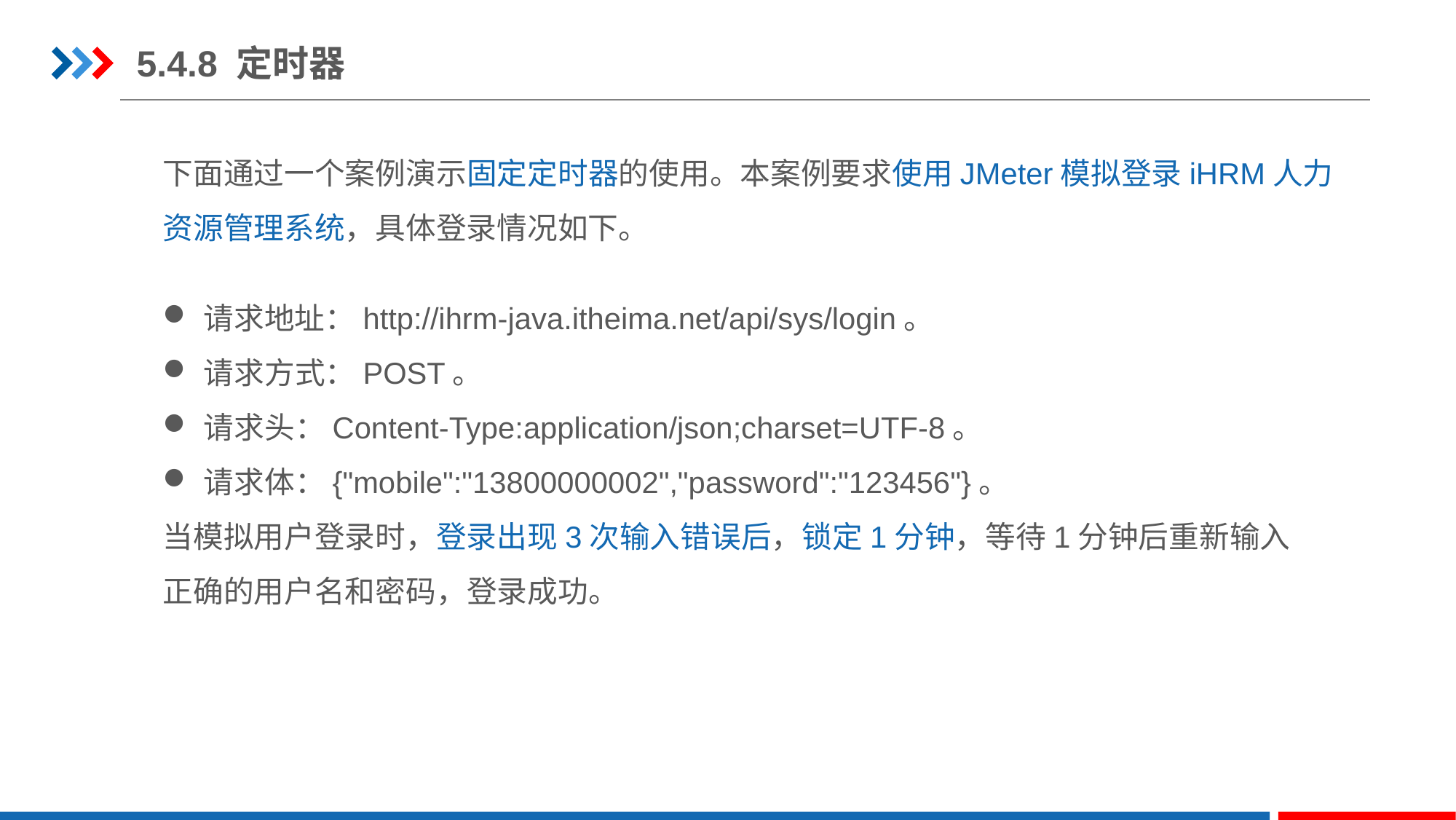

5.4.8 定时器
下面通过一个案例演示固定定时器的使用。本案例要求使用JMeter模拟登录iHRM人力资源管理系统，具体登录情况如下。
请求地址：http://ihrm-java.itheima.net/api/sys/login。
请求方式：POST。
请求头：Content-Type:application/json;charset=UTF-8。
请求体：{"mobile":"13800000002","password":"123456"}。
当模拟用户登录时，登录出现3次输入错误后，锁定1分钟，等待1分钟后重新输入正确的用户名和密码，登录成功。